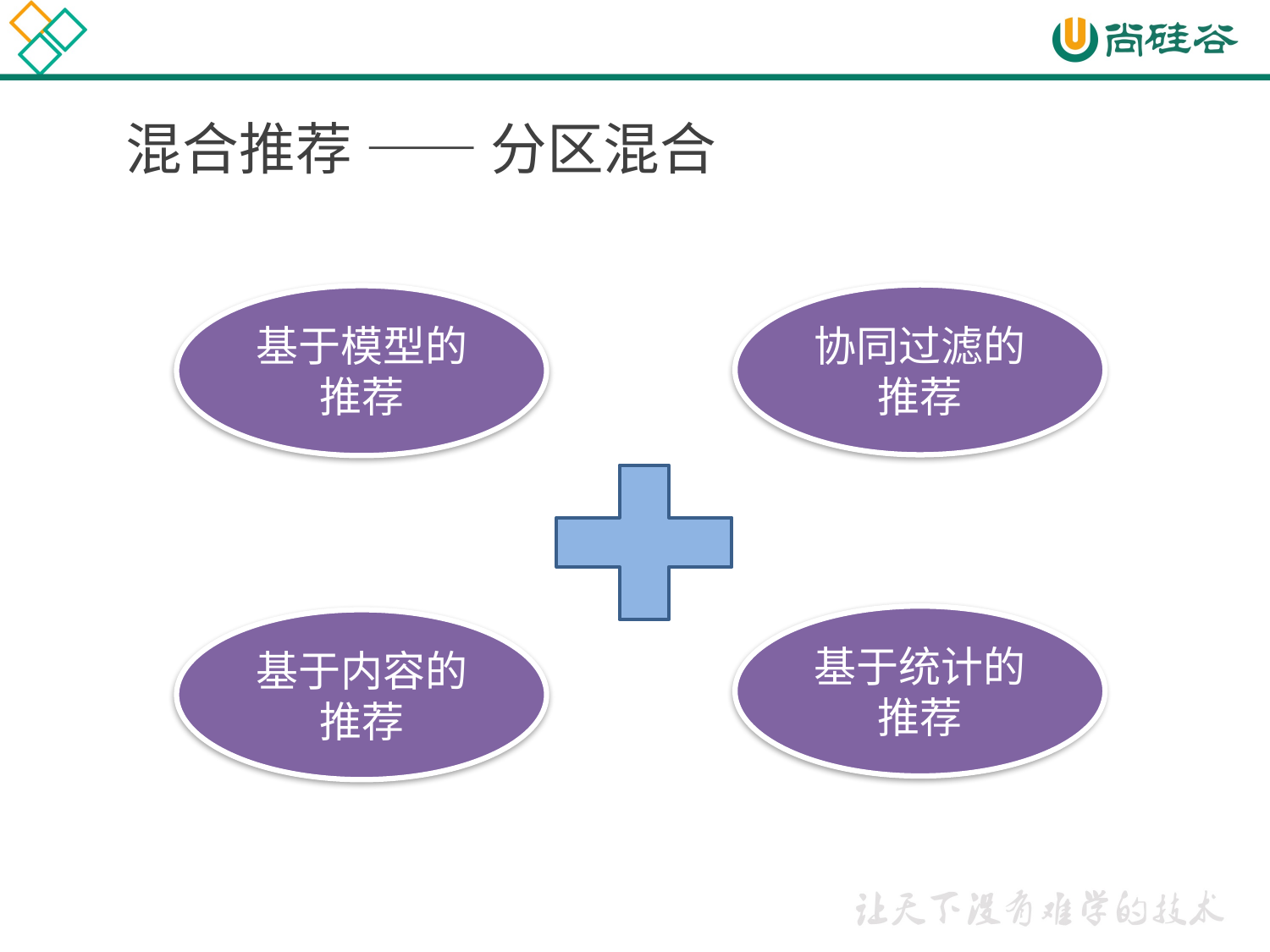

混合推荐 —— 分区混合
协同过滤的推荐
基于模型的推荐

基于统计的推荐
基于内容的推荐